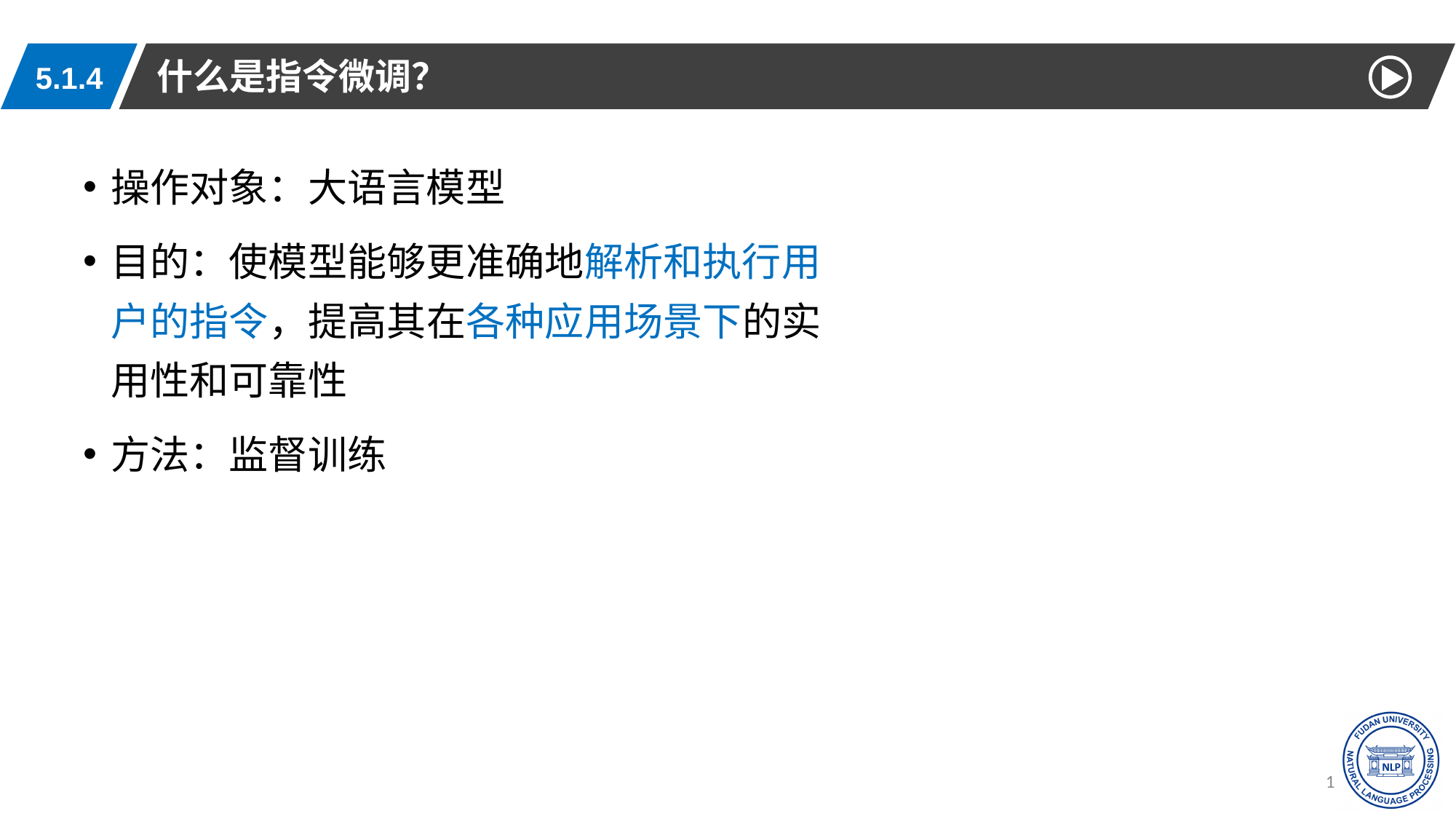

什么是指令微调？
5.1.4

操作对象：大语言模型
目的：使模型能够更准确地解析和执行用户的指令，提高其在各种应用场景下的实用性和可靠性
方法：监督训练

17